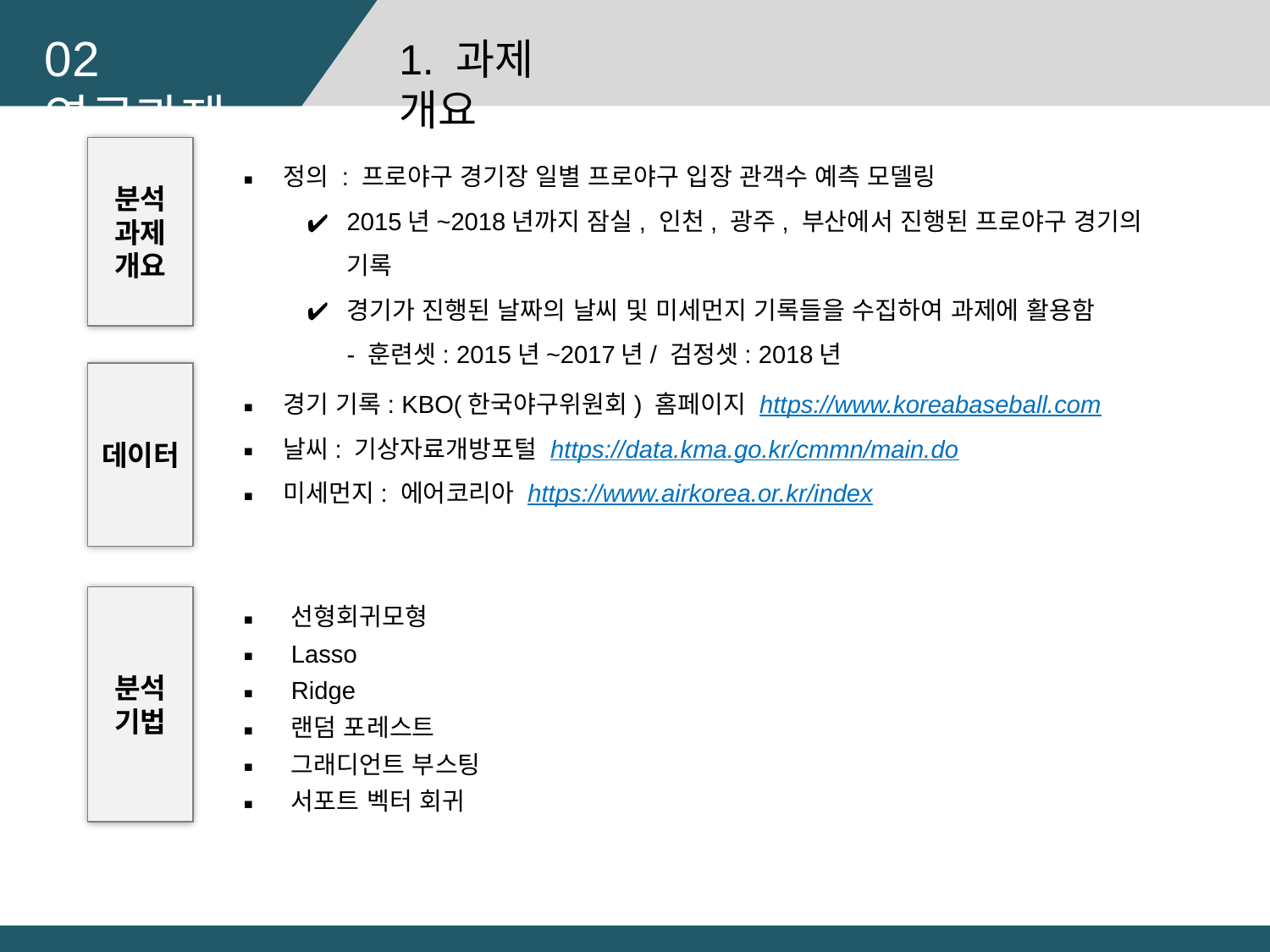

02 연구과제
1. 과제 개요
분석
과제
개요
정의 : 프로야구 경기장 일별 프로야구 입장 관객수 예측 모델링
2015년~2018년까지 잠실, 인천, 광주, 부산에서 진행된 프로야구 경기의 기록
경기가 진행된 날짜의 날씨 및 미세먼지 기록들을 수집하여 과제에 활용함
- 훈련셋: 2015년~2017년/ 검정셋: 2018년
데이터
경기 기록: KBO(한국야구위원회) 홈페이지 https://www.koreabaseball.com
날씨: 기상자료개방포털 https://data.kma.go.kr/cmmn/main.do
미세먼지: 에어코리아 https://www.airkorea.or.kr/index

분석
기법
선형회귀모형
Lasso
Ridge
랜덤 포레스트
그래디언트 부스팅
서포트 벡터 회귀